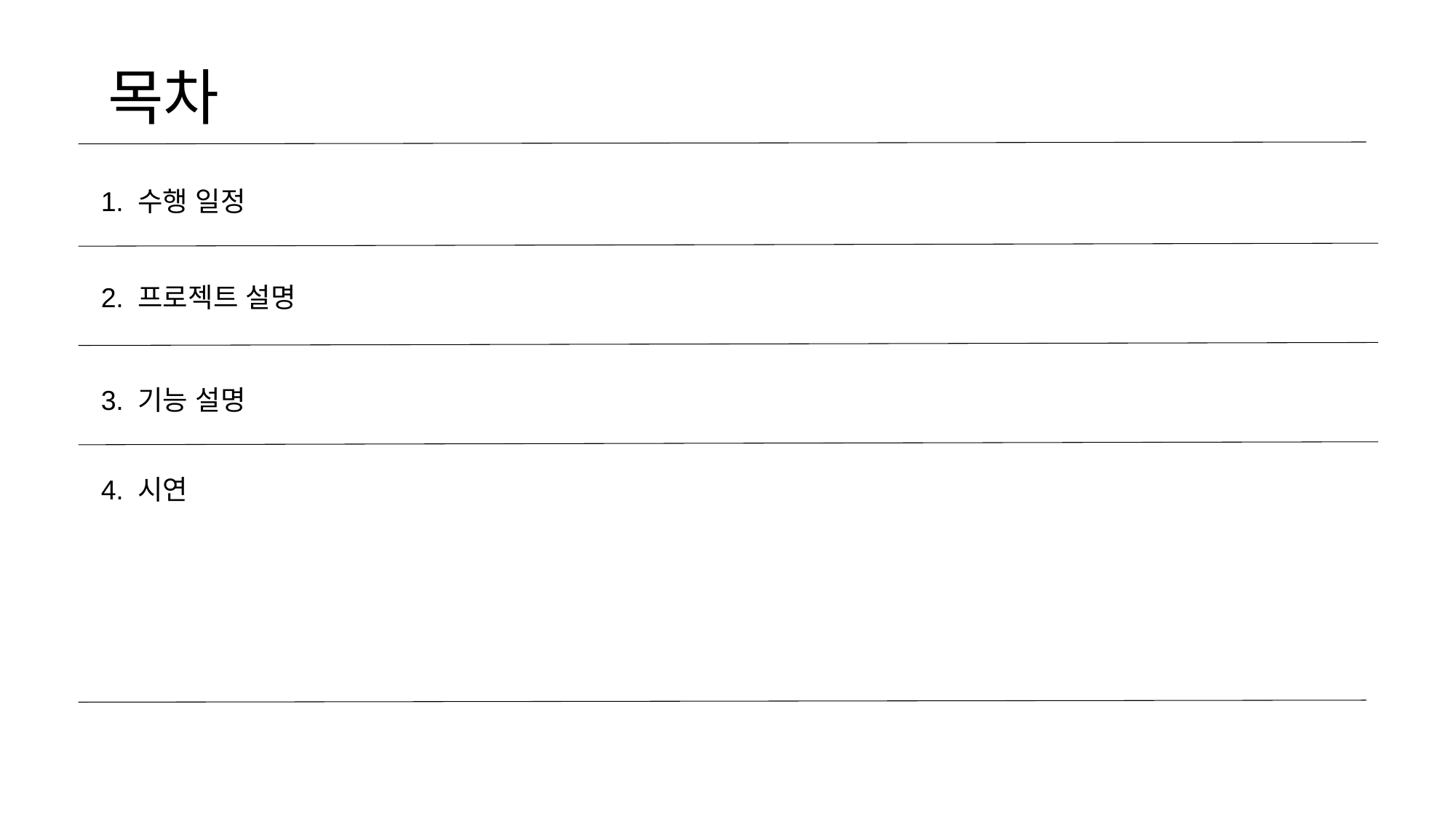

목차
1. 수행 일정
2. 프로젝트 설명
3. 기능 설명
4. 시연